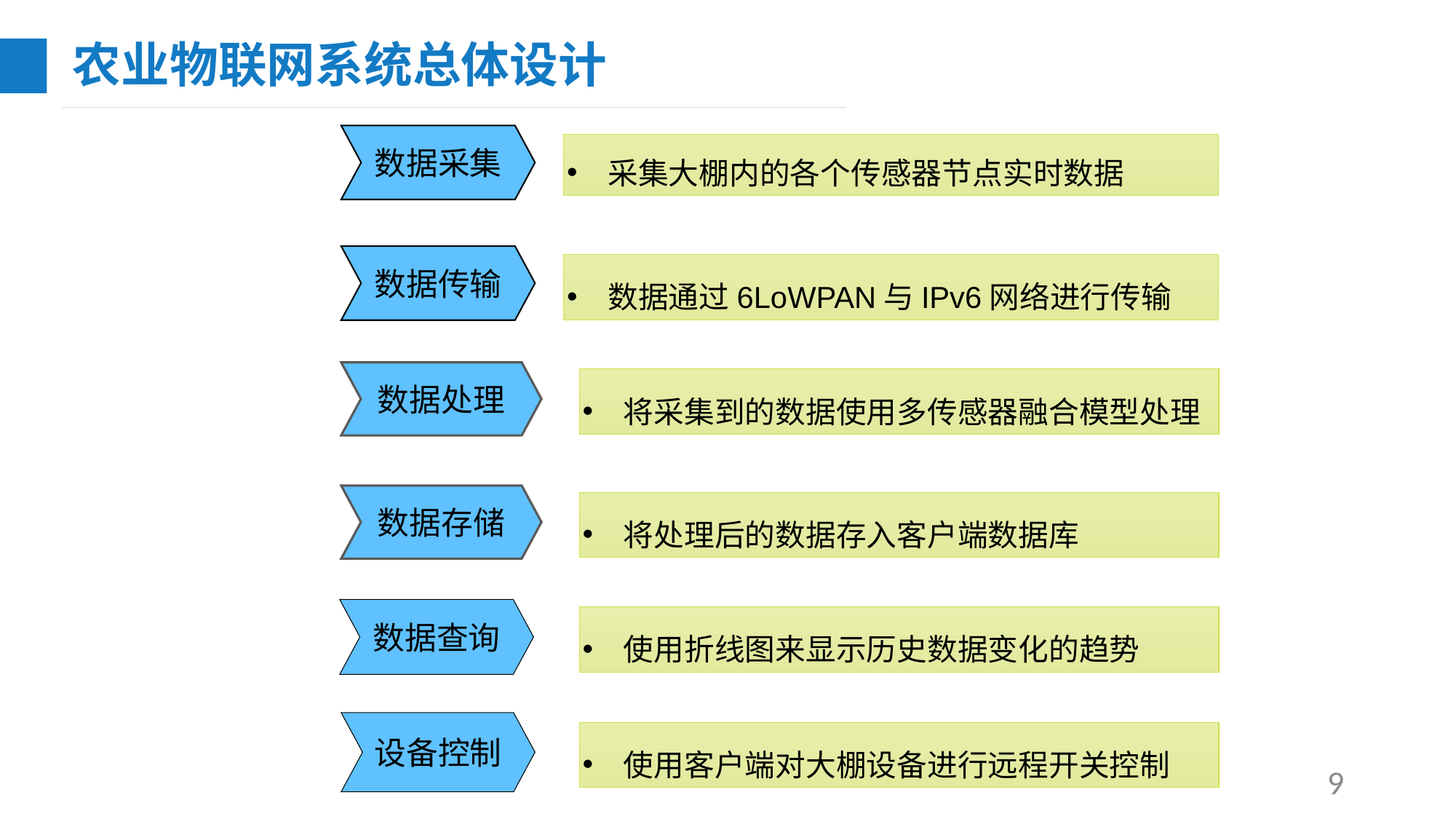

农业物联网系统总体设计

数据采集
采集大棚内的各个传感器节点实时数据
数据传输
数据通过6LoWPAN与IPv6网络进行传输
数据处理
将采集到的数据使用多传感器融合模型处理
数据存储
将处理后的数据存入客户端数据库
数据查询
使用折线图来显示历史数据变化的趋势
设备控制
使用客户端对大棚设备进行远程开关控制
9